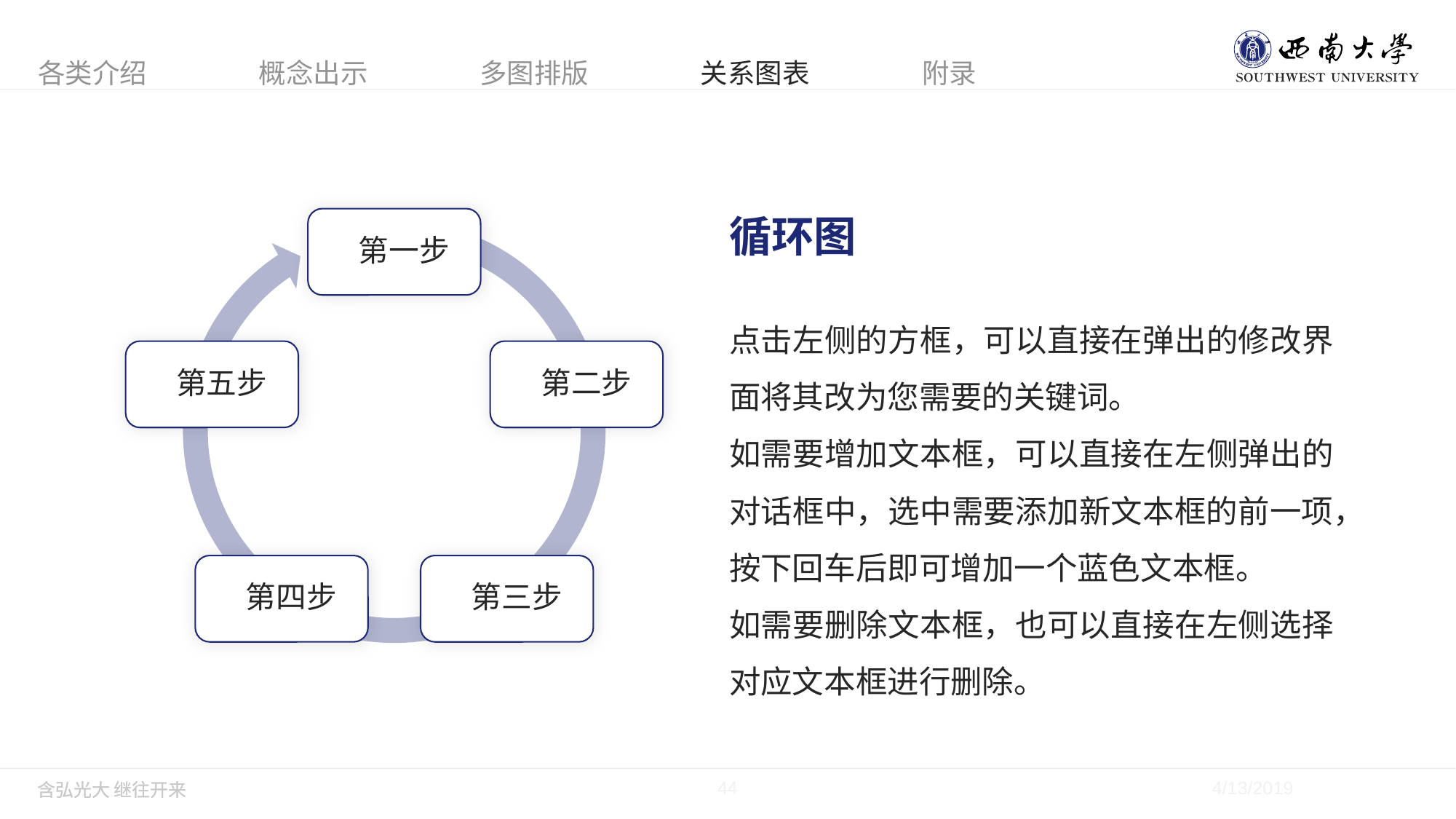

第一步
第二步
第三步
第四步
第五步
循环图
点击左侧的方框，可以直接在弹出的修改界面将其改为您需要的关键词。
如需要增加文本框，可以直接在左侧弹出的对话框中，选中需要添加新文本框的前一项，按下回车后即可增加一个蓝色文本框。
如需要删除文本框，也可以直接在左侧选择对应文本框进行删除。
44
4/13/2019